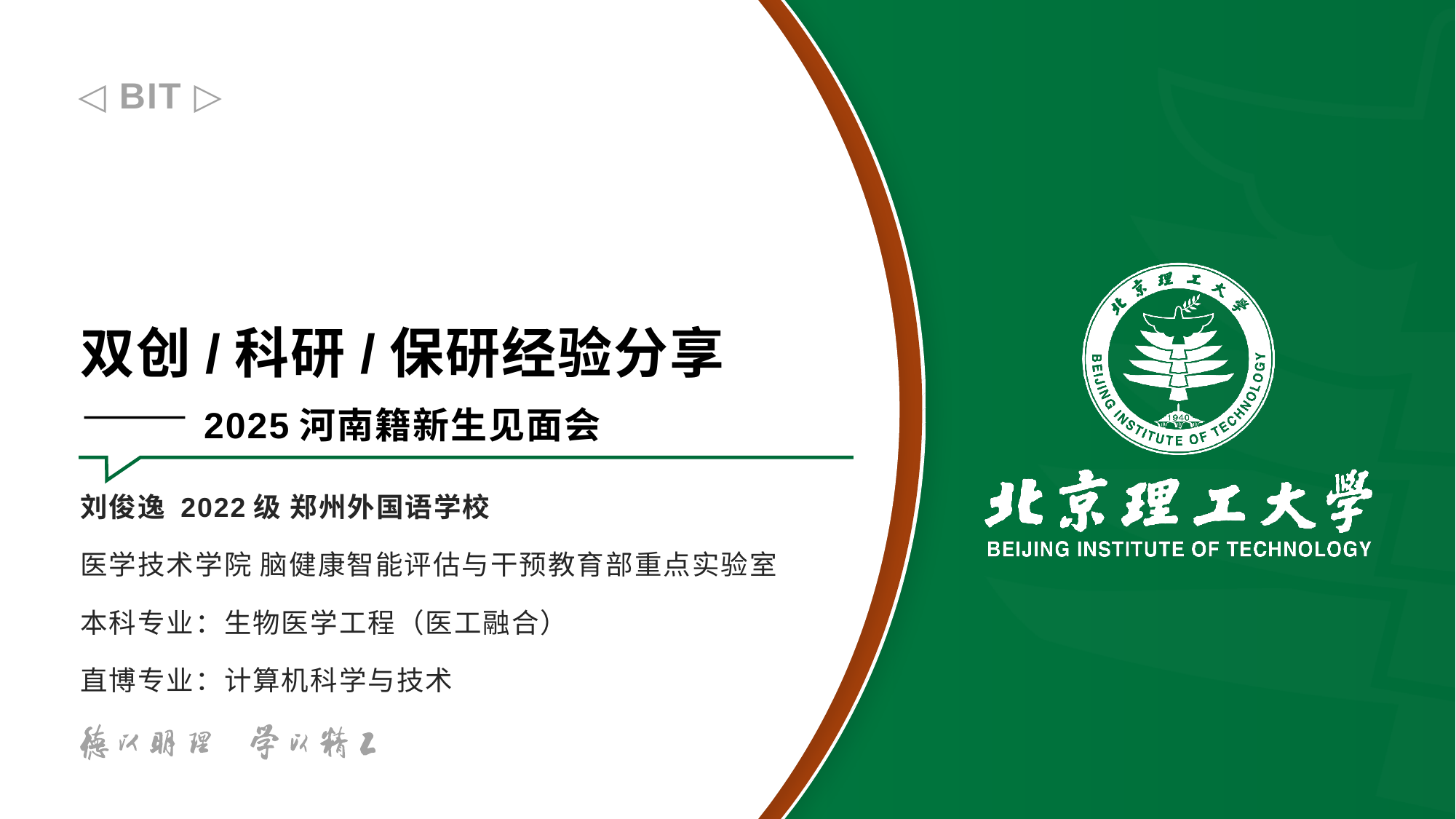

# 双创/科研/保研经验分享 ——2025河南籍新生见面会

刘俊逸 2022级 郑州外国语学校
医学技术学院 脑健康智能评估与干预教育部重点实验室
本科专业：生物医学工程（医工融合）
直博专业：计算机科学与技术